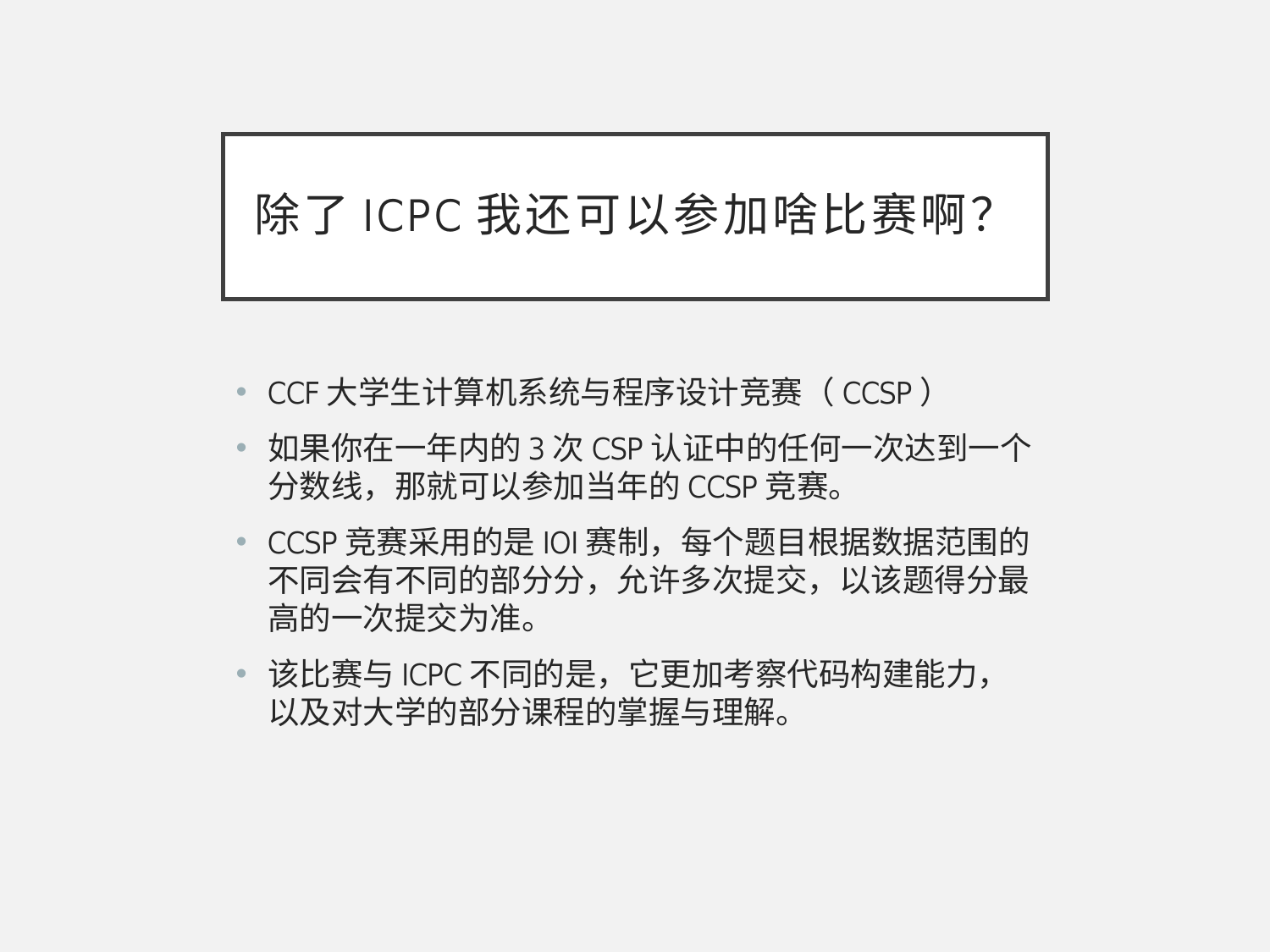

# 除了ICPC我还可以参加啥比赛啊？
CCF大学生计算机系统与程序设计竞赛（CCSP）
如果你在一年内的3次CSP认证中的任何一次达到一个分数线，那就可以参加当年的CCSP竞赛。
CCSP竞赛采用的是IOI赛制，每个题目根据数据范围的不同会有不同的部分分，允许多次提交，以该题得分最高的一次提交为准。
该比赛与ICPC不同的是，它更加考察代码构建能力，以及对大学的部分课程的掌握与理解。